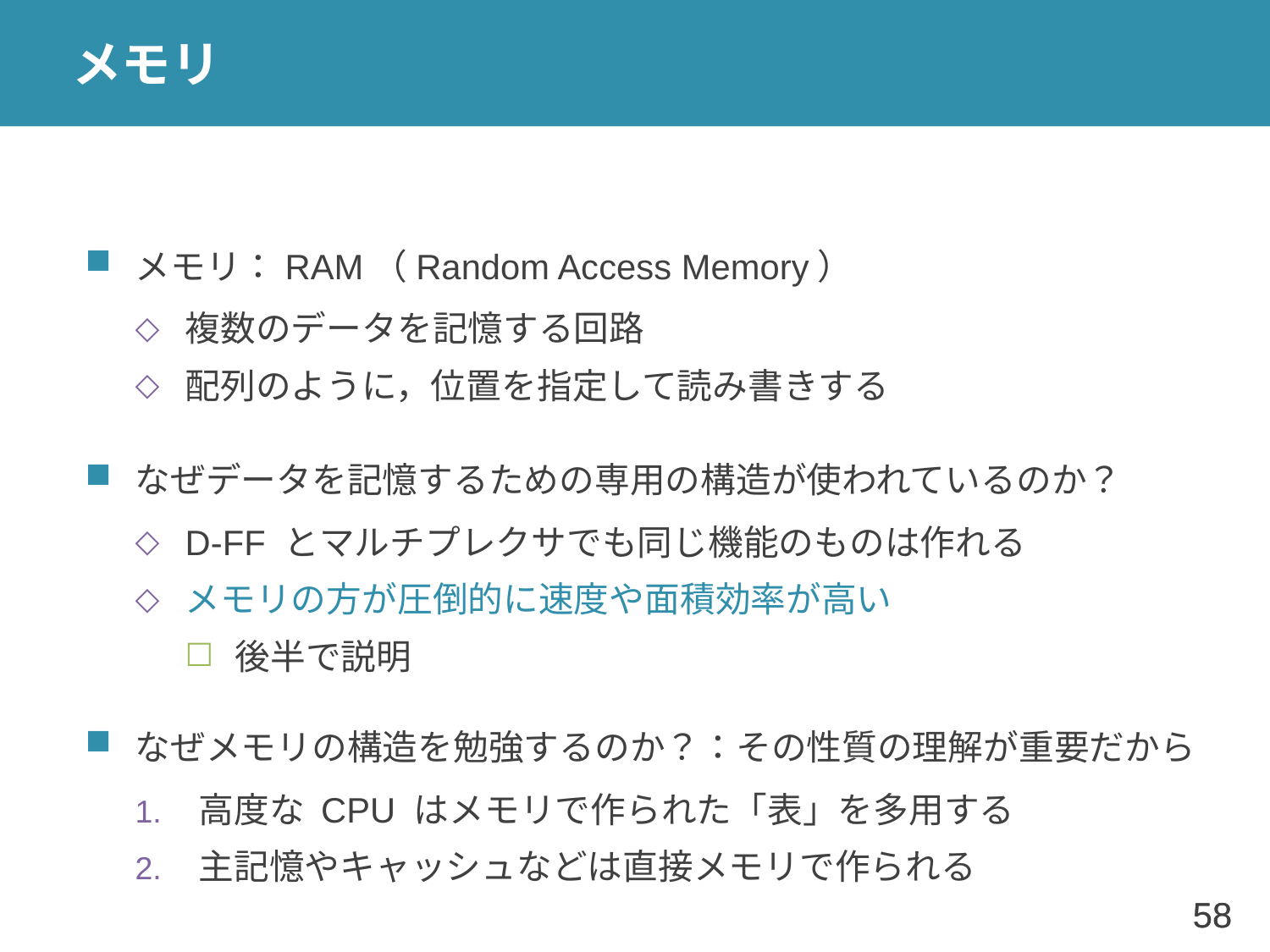

# メモリ
メモリ：RAM（Random Access Memory）
複数のデータを記憶する回路
配列のように，位置を指定して読み書きする
なぜデータを記憶するための専用の構造が使われているのか？
D-FF とマルチプレクサでも同じ機能のものは作れる
メモリの方が圧倒的に速度や面積効率が高い
後半で説明
なぜメモリの構造を勉強するのか？：その性質の理解が重要だから
高度な CPU はメモリで作られた「表」を多用する
主記憶やキャッシュなどは直接メモリで作られる